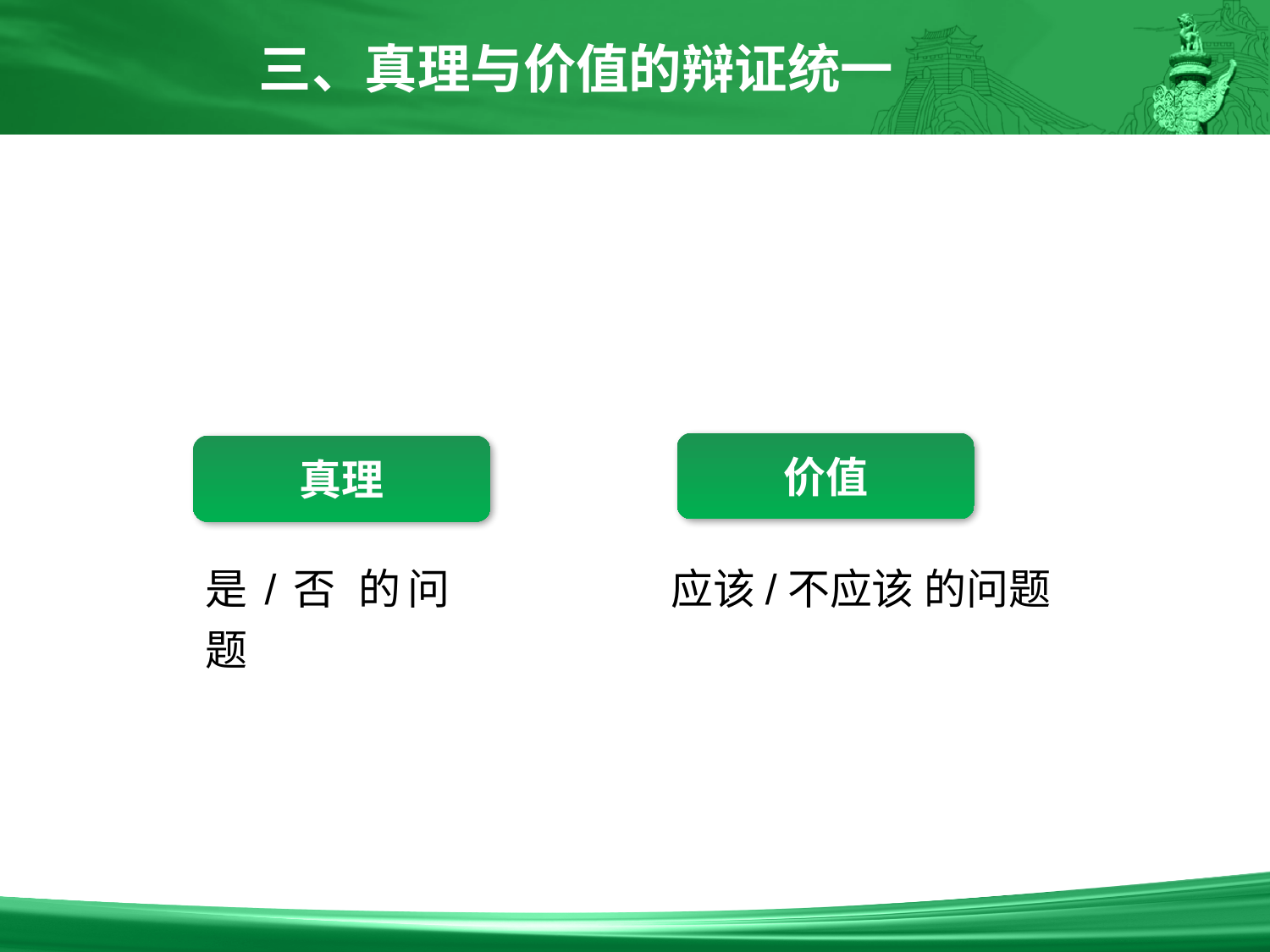

三、真理与价值的辩证统一
价值
真理

是/否 的问题
应该/不应该 的问题